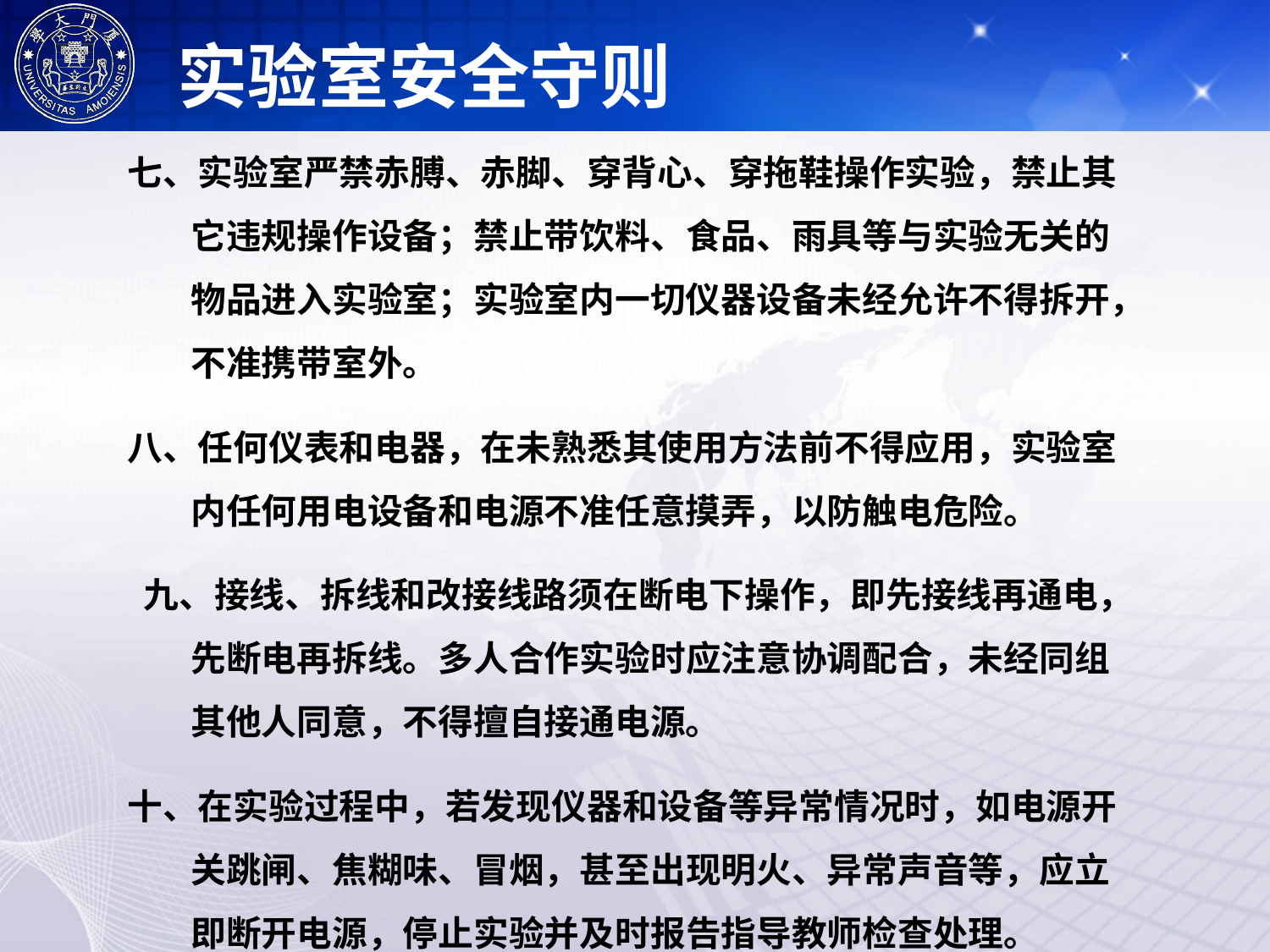

实验室安全守则
七、实验室严禁赤膊、赤脚、穿背心、穿拖鞋操作实验，禁止其它违规操作设备；禁止带饮料、食品、雨具等与实验无关的物品进入实验室；实验室内一切仪器设备未经允许不得拆开，不准携带室外。
八、任何仪表和电器，在未熟悉其使用方法前不得应用，实验室内任何用电设备和电源不准任意摸弄，以防触电危险。
 九、接线、拆线和改接线路须在断电下操作，即先接线再通电，先断电再拆线。多人合作实验时应注意协调配合，未经同组其他人同意，不得擅自接通电源。
十、在实验过程中，若发现仪器和设备等异常情况时，如电源开关跳闸、焦糊味、冒烟，甚至出现明火、异常声音等，应立即断开电源，停止实验并及时报告指导教师检查处理。